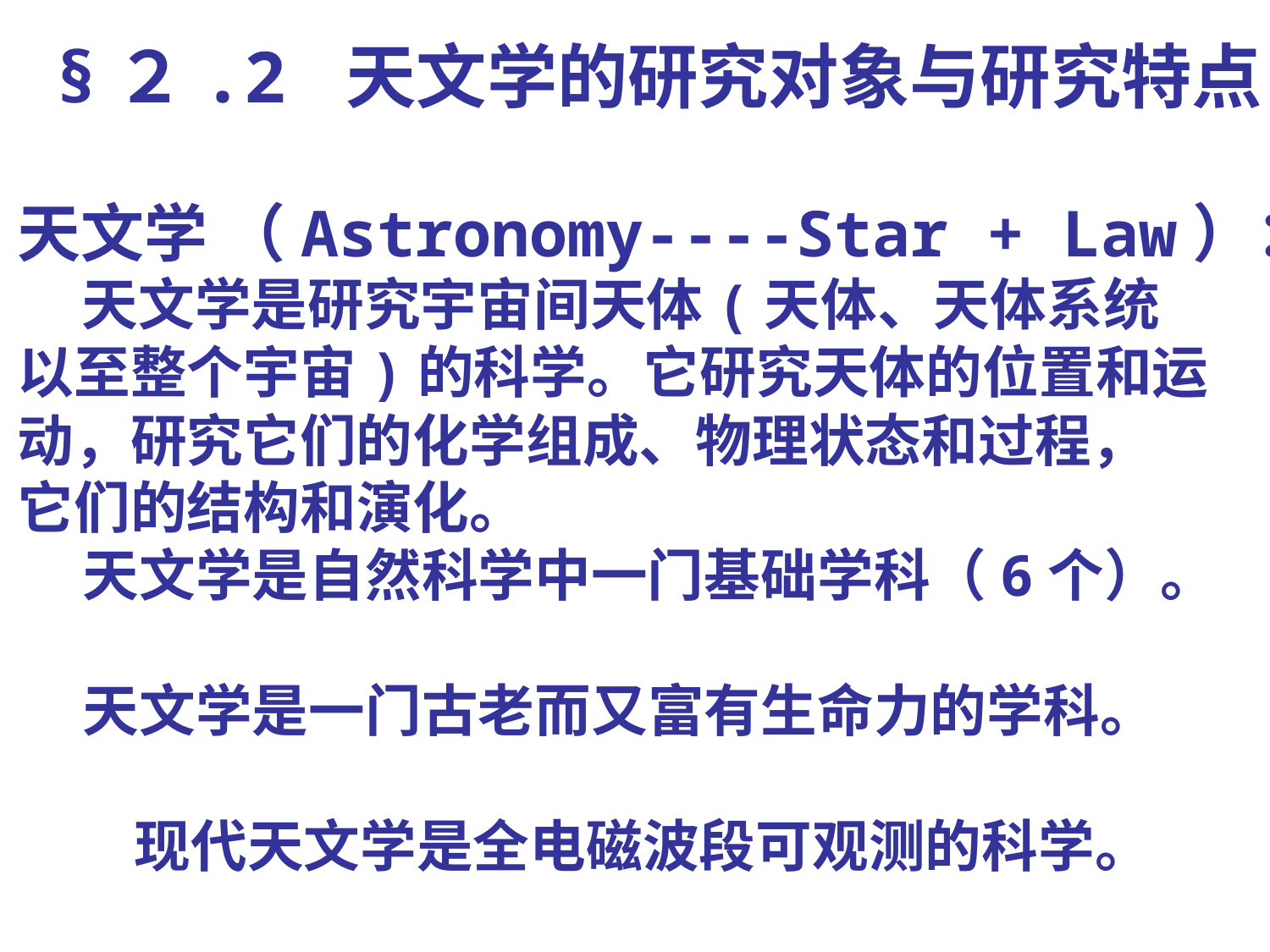

§２.2 天文学的研究对象与研究特点

天文学 （Astronomy----Star + Law）：
    天文学是研究宇宙间天体(天体、天体系统
以至整个宇宙)的科学。它研究天体的位置和运
动，研究它们的化学组成、物理状态和过程，
它们的结构和演化。
    天文学是自然科学中一门基础学科（6个）。

    天文学是一门古老而又富有生命力的学科。

        现代天文学是全电磁波段可观测的科学。